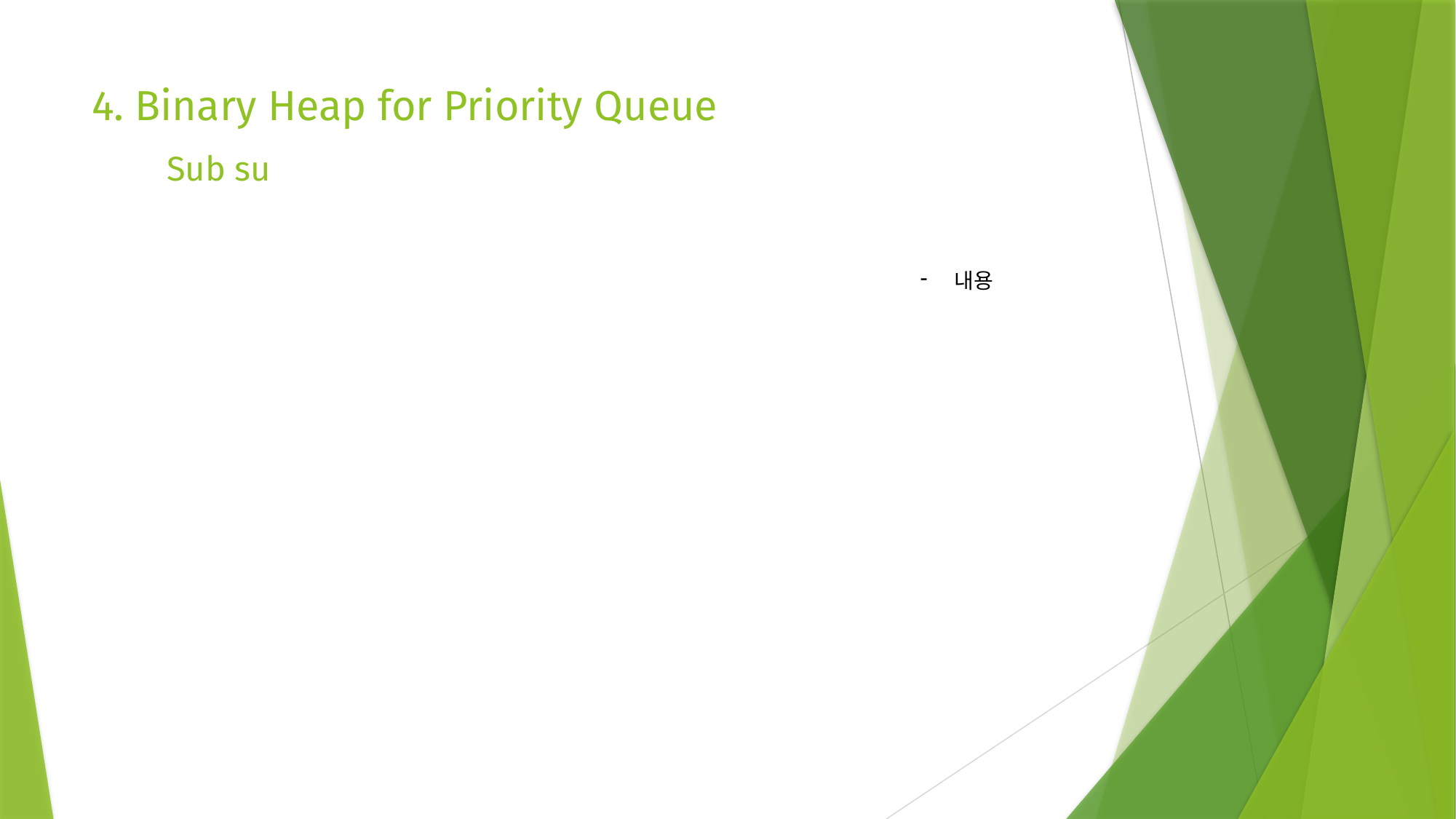

# 4. Binary Heap for Priority Queue
Sub su
내용